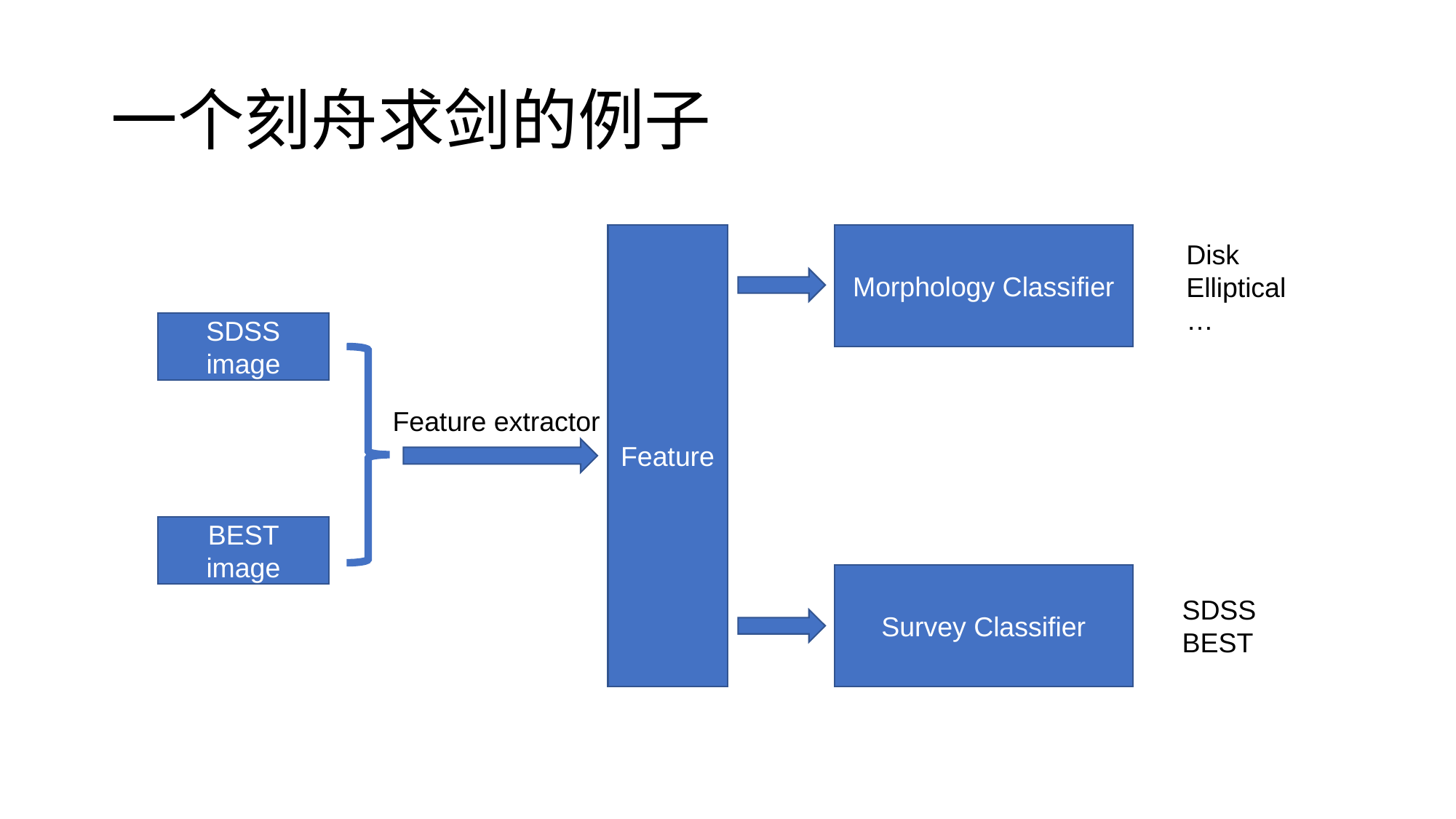

# 一个刻舟求剑的例子
Feature
Morphology Classifier

SDSS image

Feature extractor

BEST image
Survey Classifier

Disk
Elliptical
…
SDSS
BEST